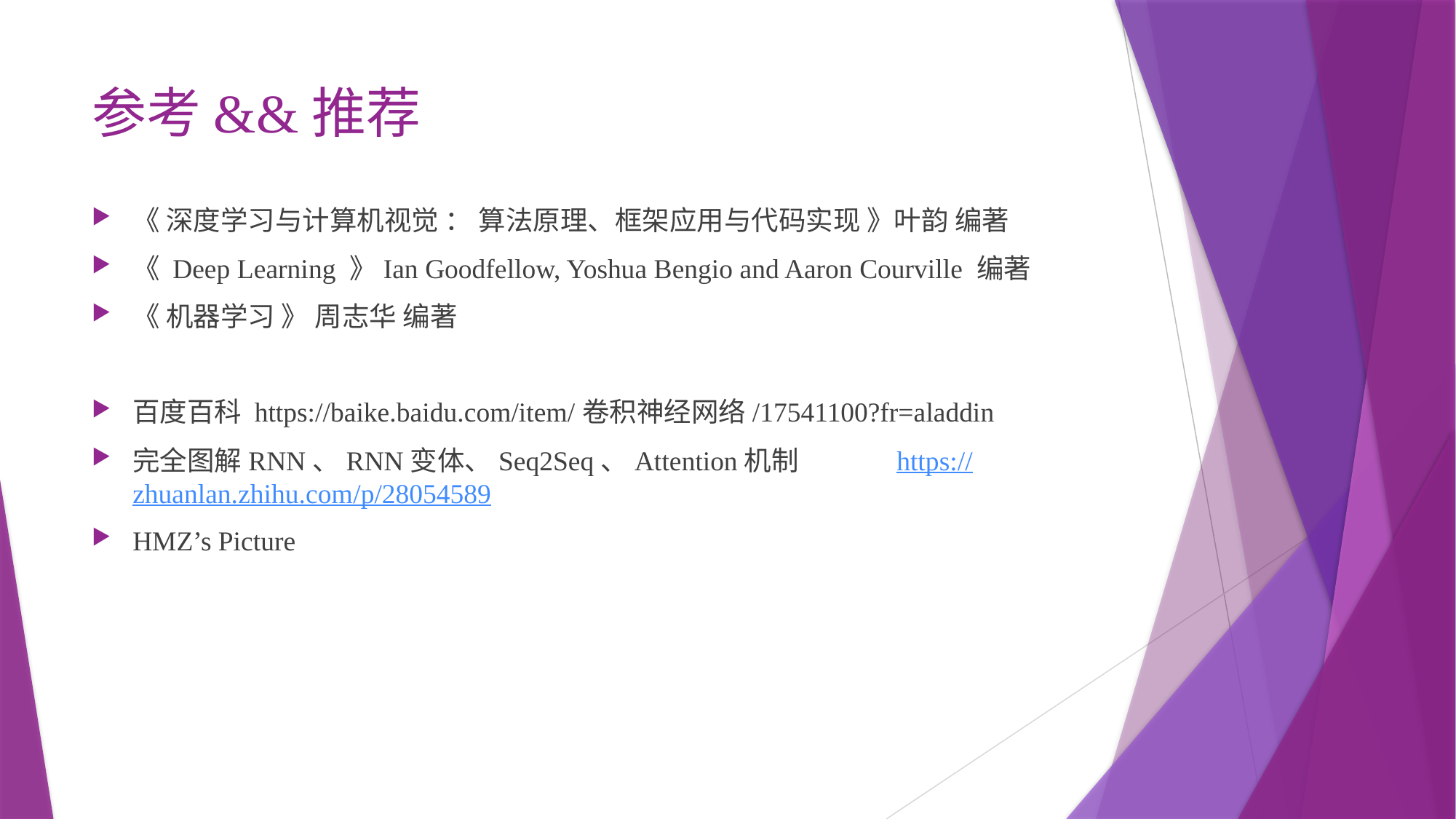

# 参考&&推荐
《 深度学习与计算机视觉 ： 算法原理、框架应用与代码实现 》叶韵 编著
《 Deep Learning 》Ian Goodfellow, Yoshua Bengio and Aaron Courville 编著
《 机器学习 》 周志华 编著

百度百科 https://baike.baidu.com/item/卷积神经网络/17541100?fr=aladdin
完全图解RNN、RNN变体、Seq2Seq、Attention机制	https://zhuanlan.zhihu.com/p/28054589
HMZ’s Picture